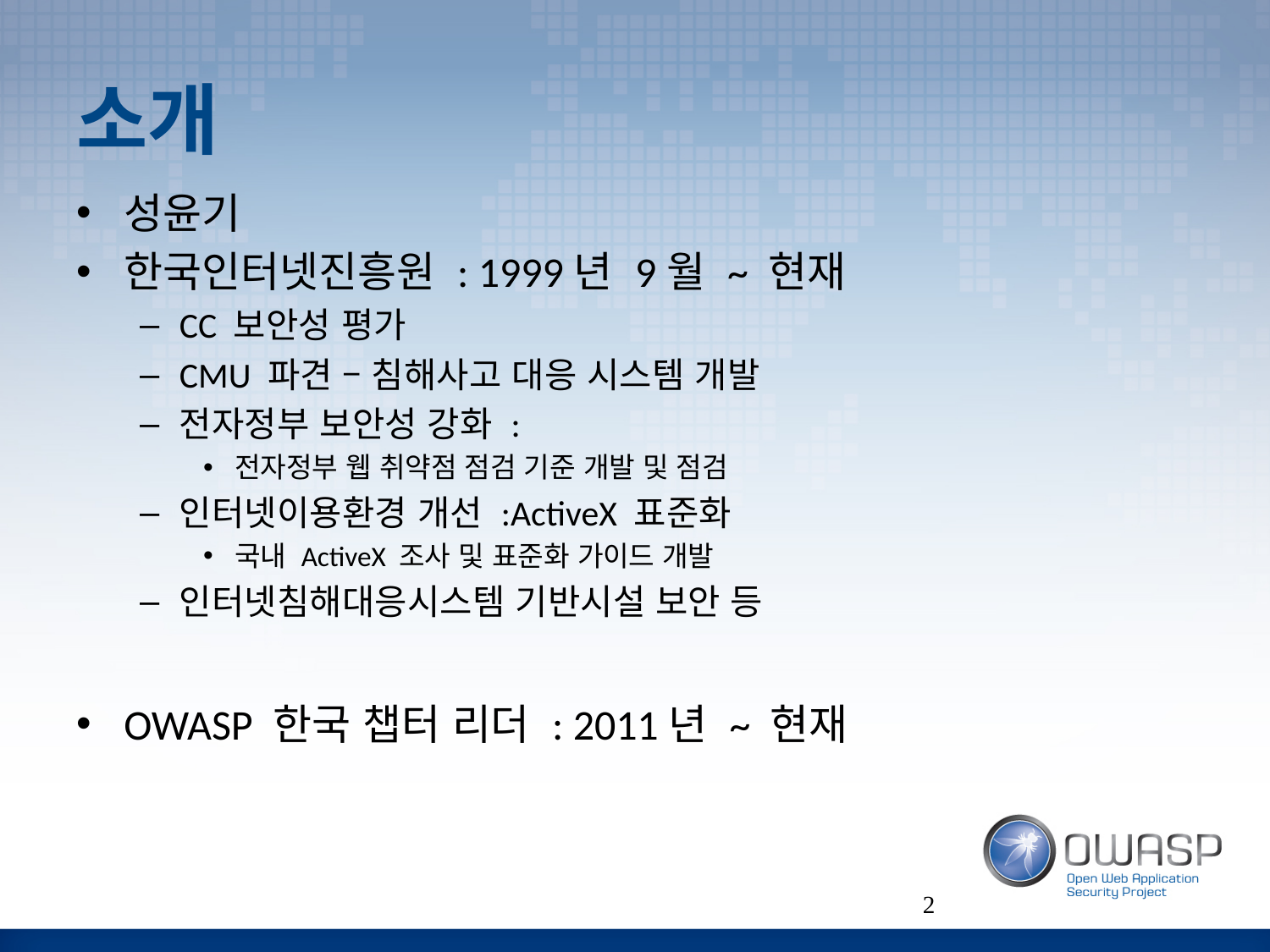

# 소개
성윤기
한국인터넷진흥원 : 1999년 9월 ~ 현재
CC 보안성 평가
CMU 파견 – 침해사고 대응 시스템 개발
전자정부 보안성 강화 :
전자정부 웹 취약점 점검 기준 개발 및 점검
인터넷이용환경 개선 :ActiveX 표준화
국내 ActiveX 조사 및 표준화 가이드 개발
인터넷침해대응시스템 기반시설 보안 등

OWASP 한국 챕터 리더 : 2011년 ~ 현재
2